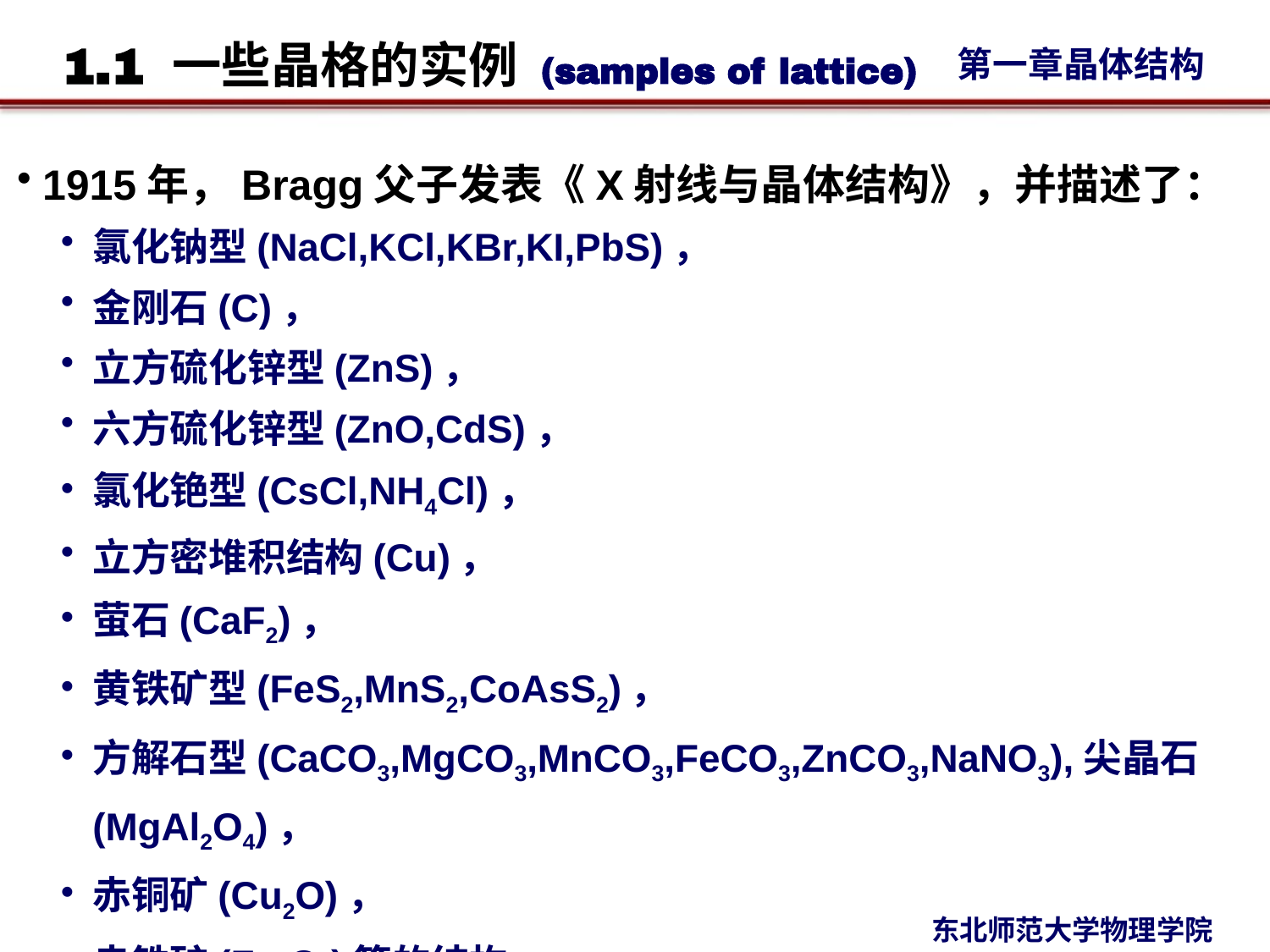

1915年，Bragg父子发表《X射线与晶体结构》，并描述了：
氯化钠型(NaCl,KCl,KBr,KI,PbS)，
金刚石(C)，
立方硫化锌型(ZnS)，
六方硫化锌型(ZnO,CdS)，
氯化铯型(CsCl,NH4Cl)，
立方密堆积结构(Cu)，
萤石(CaF2)，
黄铁矿型(FeS2,MnS2,CoAsS2)，
方解石型(CaCO3,MgCO3,MnCO3,FeCO3,ZnCO3,NaNO3),尖晶石(MgAl2O4)，
赤铜矿(Cu2O)，
赤铁矿(Fe2O3)等的结构;